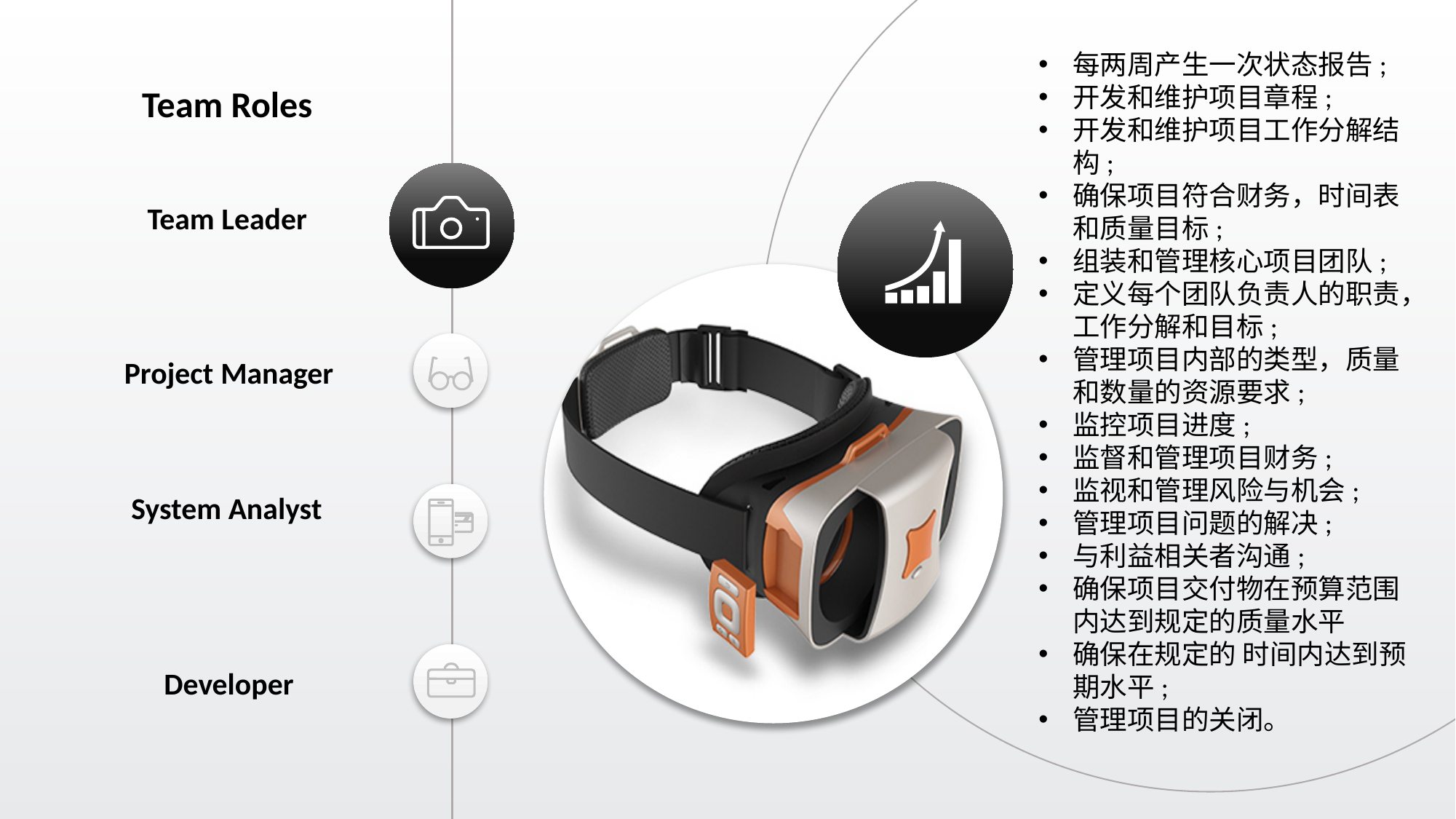

每两周产生一次状态报告;
开发和维护项目章程;
开发和维护项目工作分解结构;
确保项目符合财务，时间表和质量目标;
组装和管理核心项目团队;
定义每个团队负责人的职责，工作分解和目标;
管理项目内部的类型，质量和数量的资源要求;
监控项目进度;
监督和管理项目财务;
监视和管理风险与机会;
管理项目问题的解决;
与利益相关者沟通;
确保项目交付物在预算范围内达到规定的质量水平
确保在规定的 时间内达到预期水平;
管理项目的关闭。

Team Roles

Team Leader

Project Manager

System Analyst

Developer